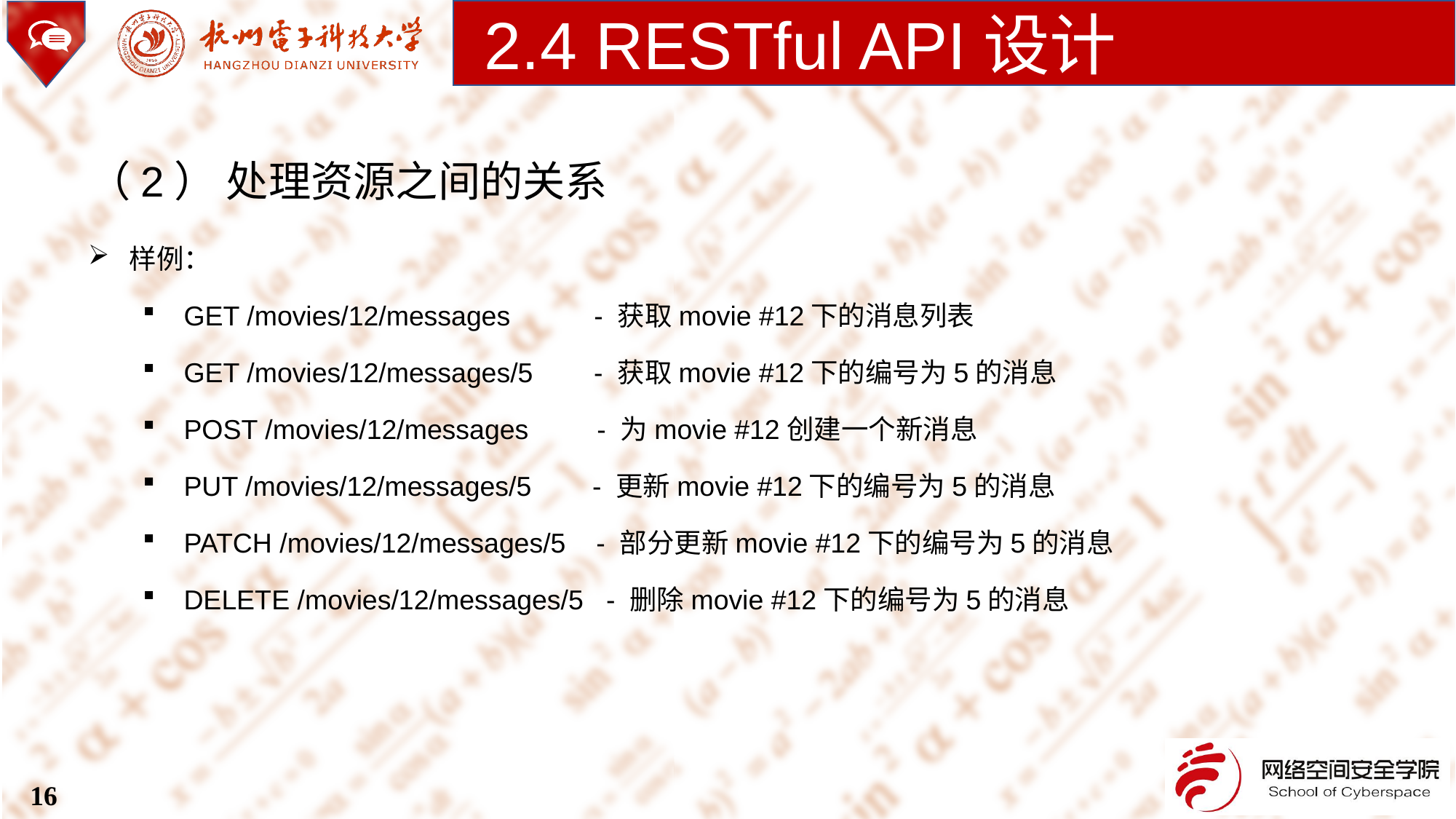

2.4 RESTful API设计
（2） 处理资源之间的关系
样例：
GET /movies/12/messages           - 获取movie #12下的消息列表
GET /movies/12/messages/5        - 获取movie #12下的编号为5的消息
POST /movies/12/messages         - 为movie #12创建一个新消息
PUT /movies/12/messages/5        - 更新movie #12下的编号为5的消息
PATCH /movies/12/messages/5    - 部分更新movie #12下的编号为5的消息
DELETE /movies/12/messages/5   - 删除movie #12下的编号为5的消息
16